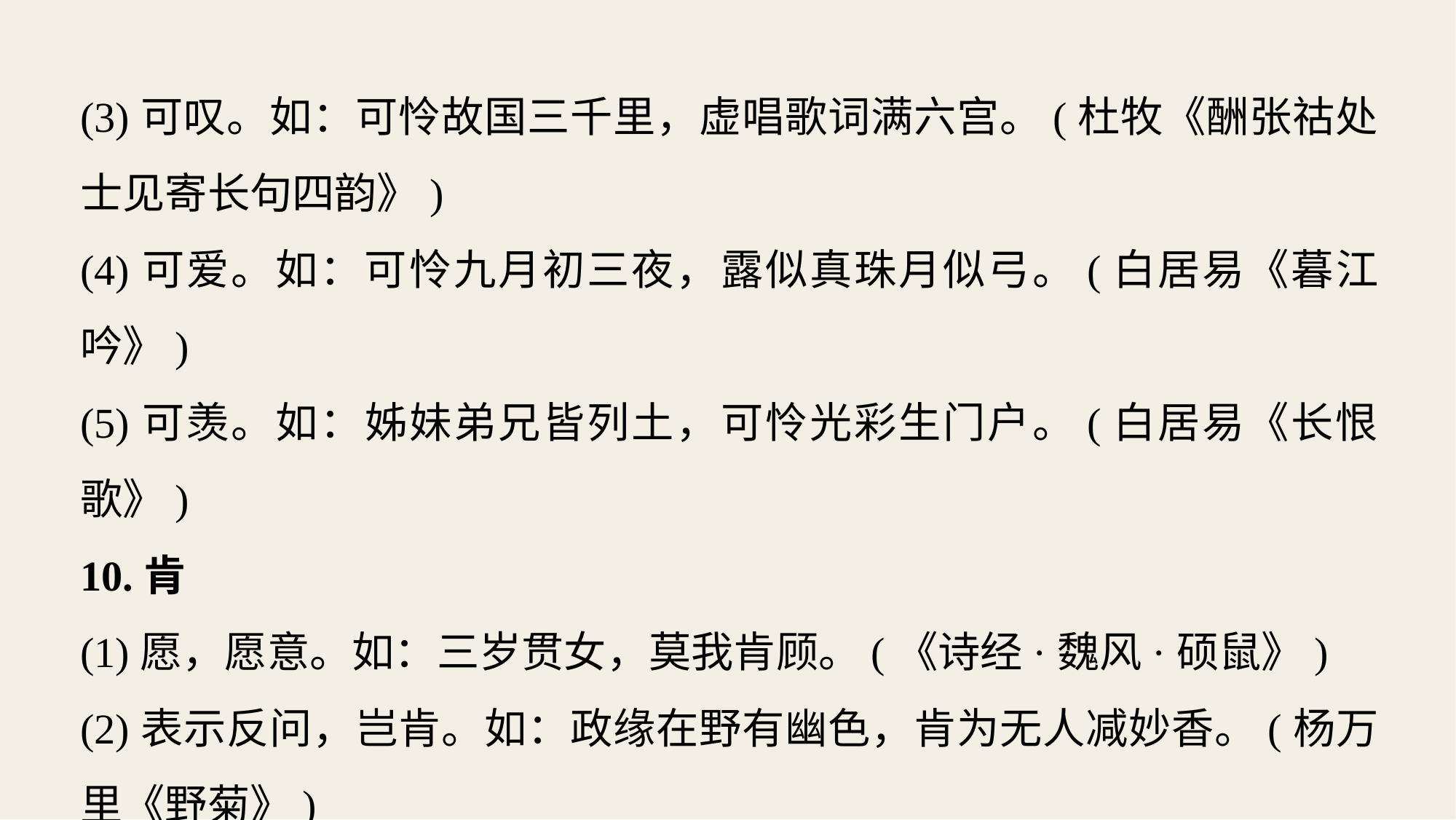

(3)可叹。如：可怜故国三千里，虚唱歌词满六宫。(杜牧《酬张祜处士见寄长句四韵》)
(4)可爱。如：可怜九月初三夜，露似真珠月似弓。(白居易《暮江吟》)
(5)可羡。如：姊妹弟兄皆列土，可怜光彩生门户。(白居易《长恨歌》)
10.肯
(1)愿，愿意。如：三岁贯女，莫我肯顾。(《诗经·魏风·硕鼠》)
(2)表示反问，岂肯。如：政缘在野有幽色，肯为无人减妙香。(杨万里《野菊》)